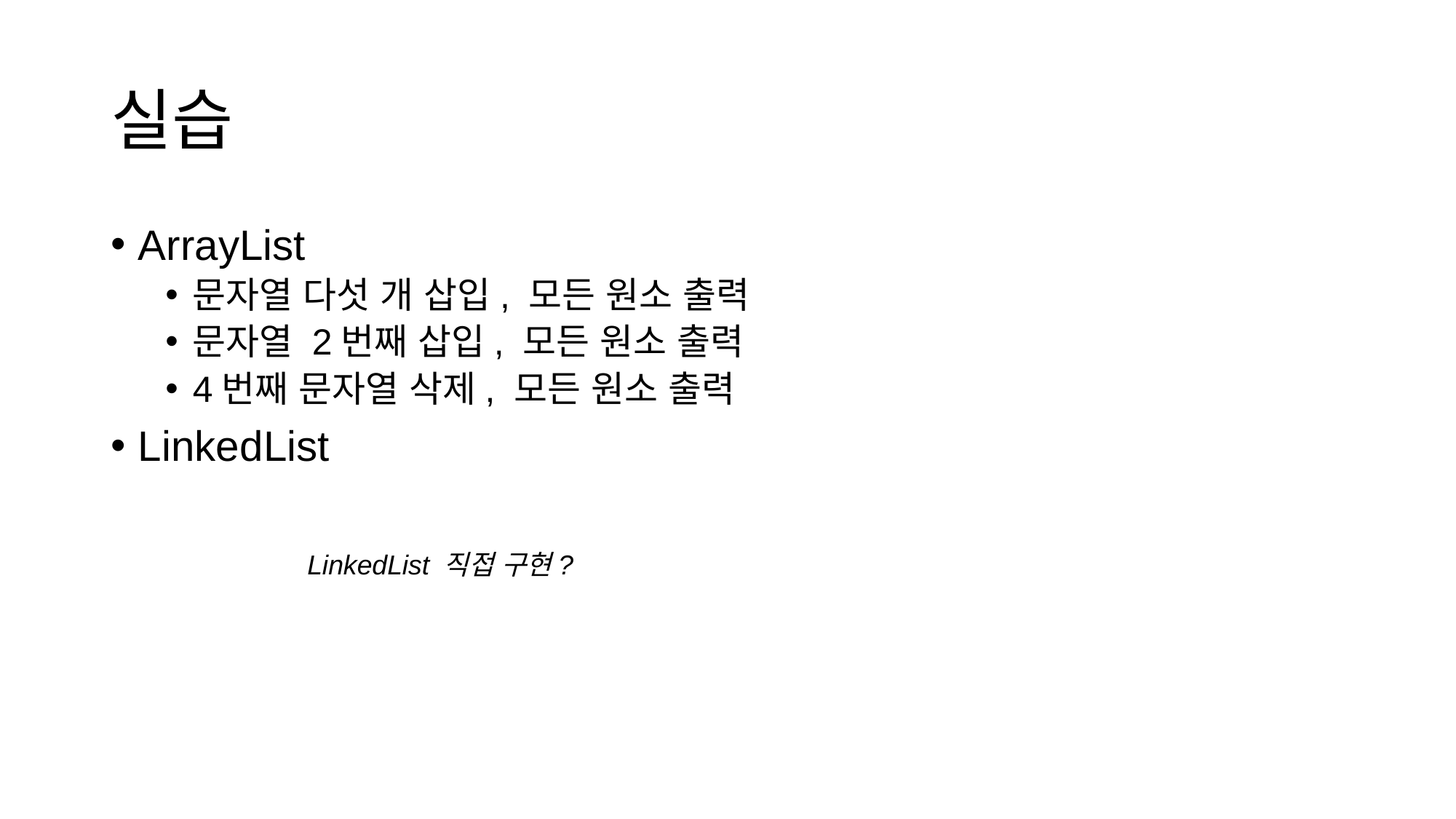

# 실습
ArrayList
문자열 다섯 개 삽입, 모든 원소 출력
문자열 2번째 삽입, 모든 원소 출력
4번째 문자열 삭제, 모든 원소 출력
LinkedList

LinkedList 직접 구현?